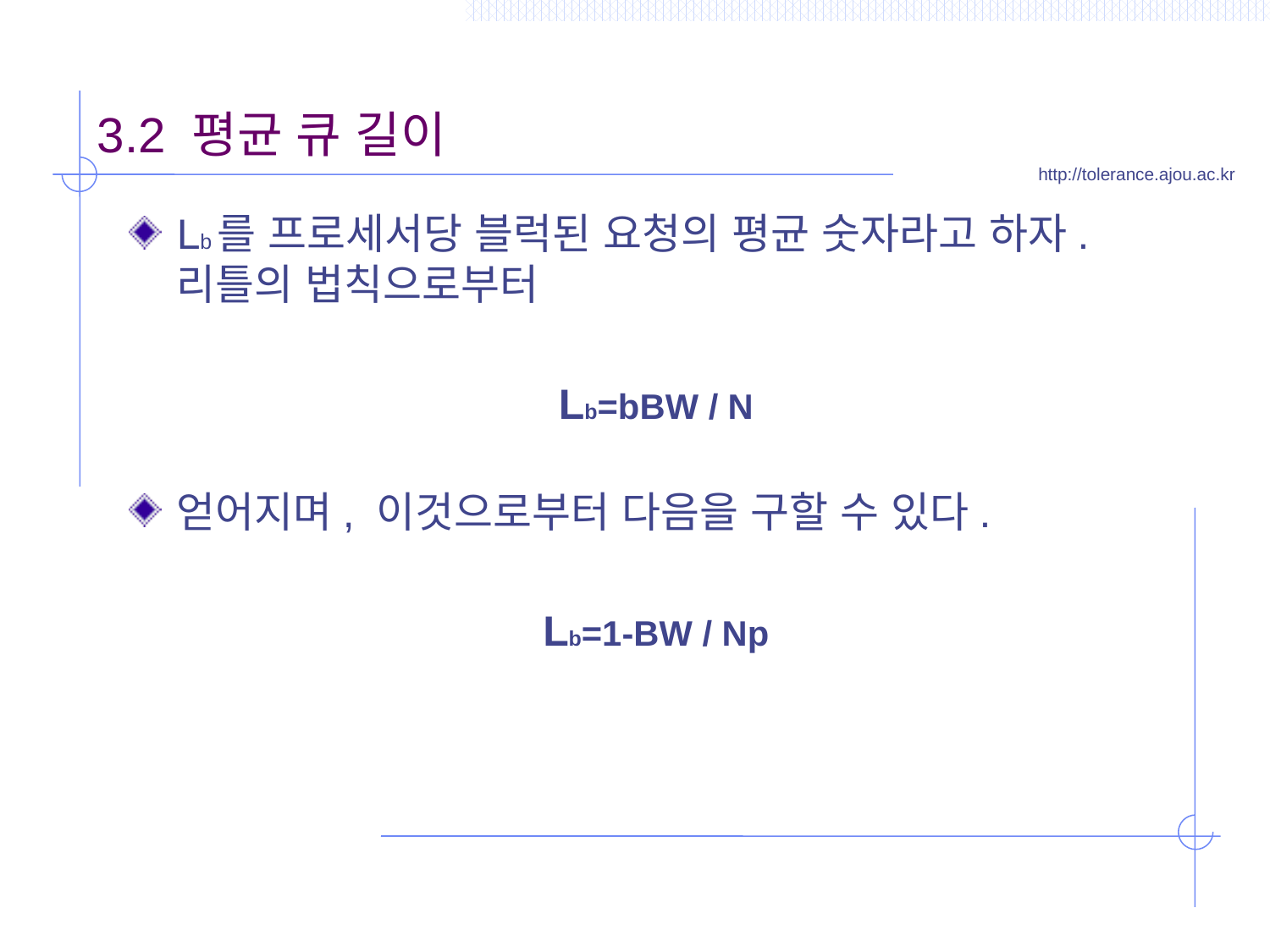

# 3.2 평균 큐 길이
Lb를 프로세서당 블럭된 요청의 평균 숫자라고 하자. 리틀의 법칙으로부터

Lb=bBW / N

얻어지며, 이것으로부터 다음을 구할 수 있다.

Lb=1-BW / Np